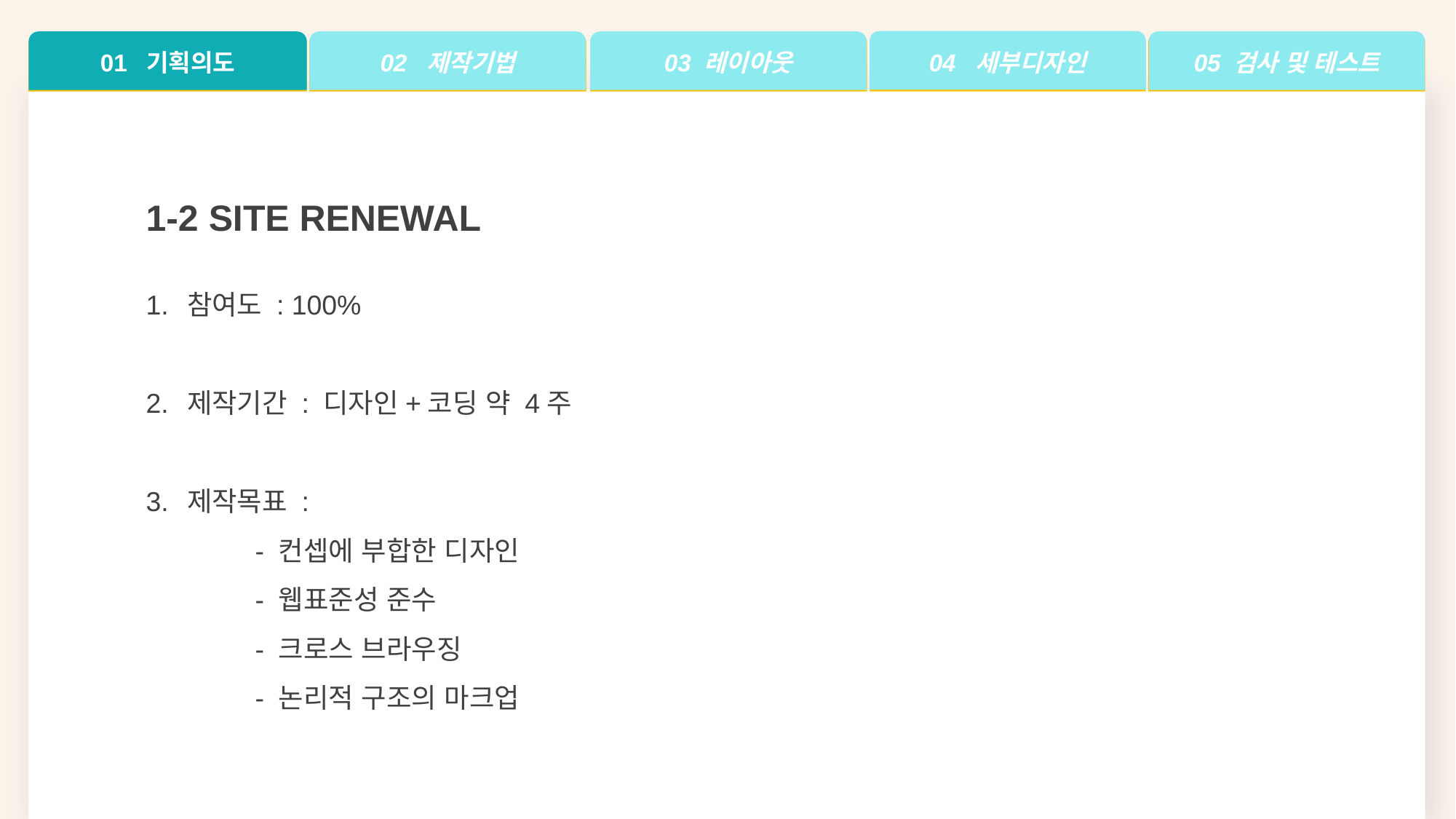

04  세부디자인
05 검사 및 테스트
01  기획의도
02  제작기법
03 레이아웃

1-2 SITE RENEWAL

참여도 : 100%

제작기간 : 디자인+코딩 약 4주

제작목표 :
	- 컨셉에 부합한 디자인
	- 웹표준성 준수
	- 크로스 브라우징
	- 논리적 구조의 마크업